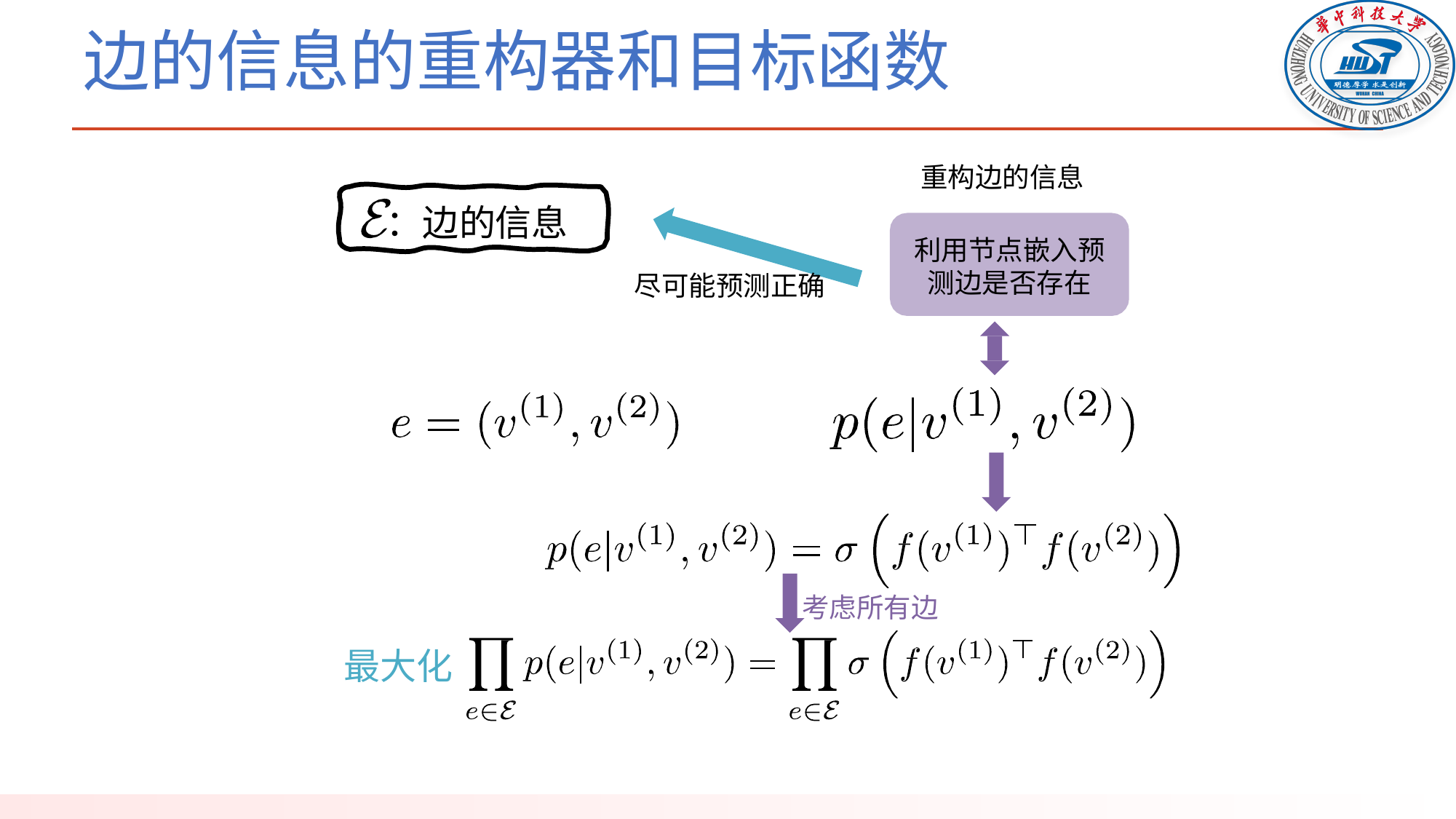

# 边的信息的重构器和目标函数
重构边的信息

：边的信息

利用节点嵌入预测边是否存在
尽可能预测正确

考虑所有边
最大化